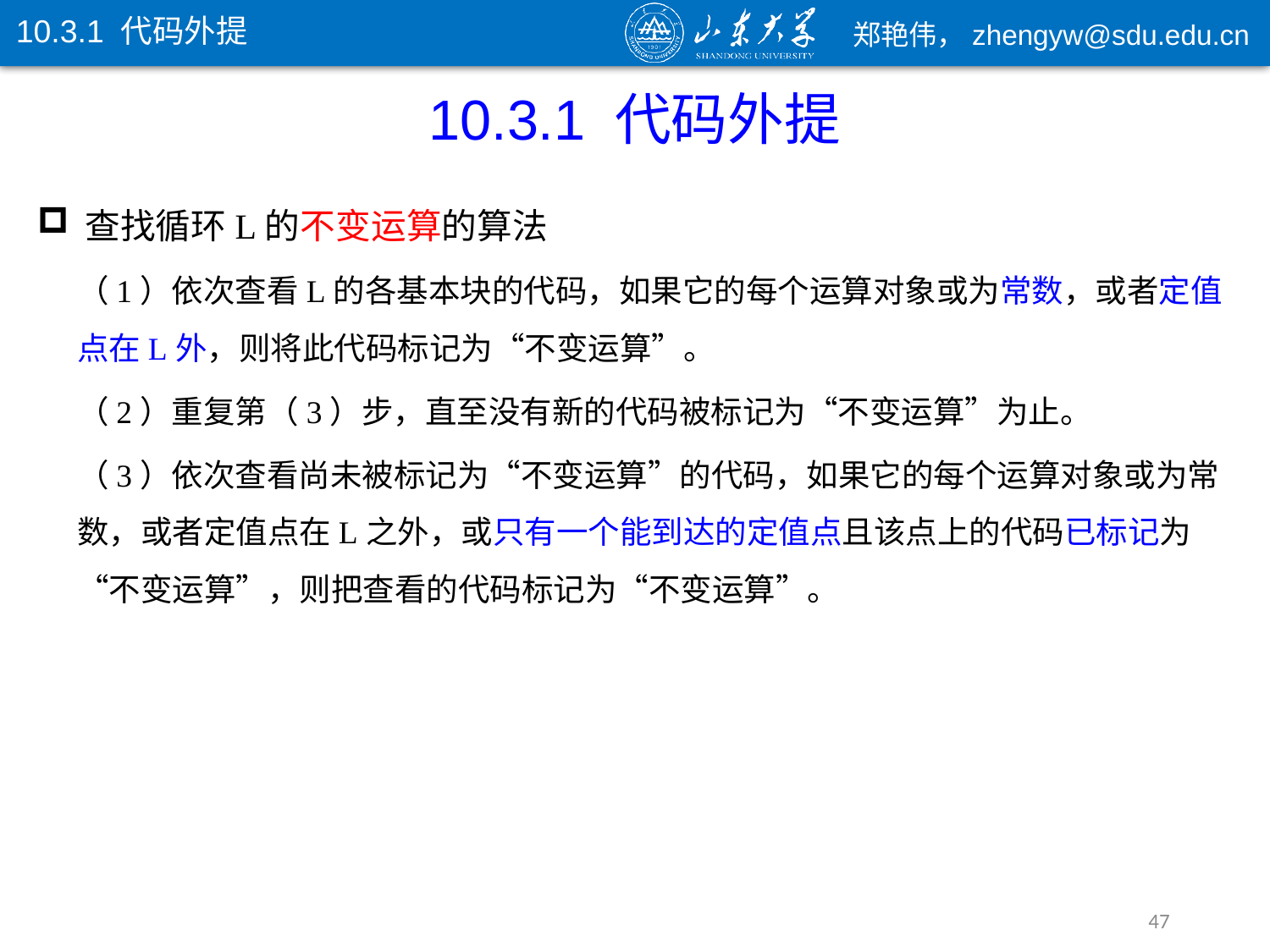

10.3.1 代码外提
10.3.1 代码外提
查找循环L的不变运算的算法
（1）依次查看L的各基本块的代码，如果它的每个运算对象或为常数，或者定值点在L外，则将此代码标记为“不变运算”。
（2）重复第（3）步，直至没有新的代码被标记为“不变运算”为止。
（3）依次查看尚未被标记为“不变运算”的代码，如果它的每个运算对象或为常数，或者定值点在L之外，或只有一个能到达的定值点且该点上的代码已标记为“不变运算”，则把查看的代码标记为“不变运算”。
47